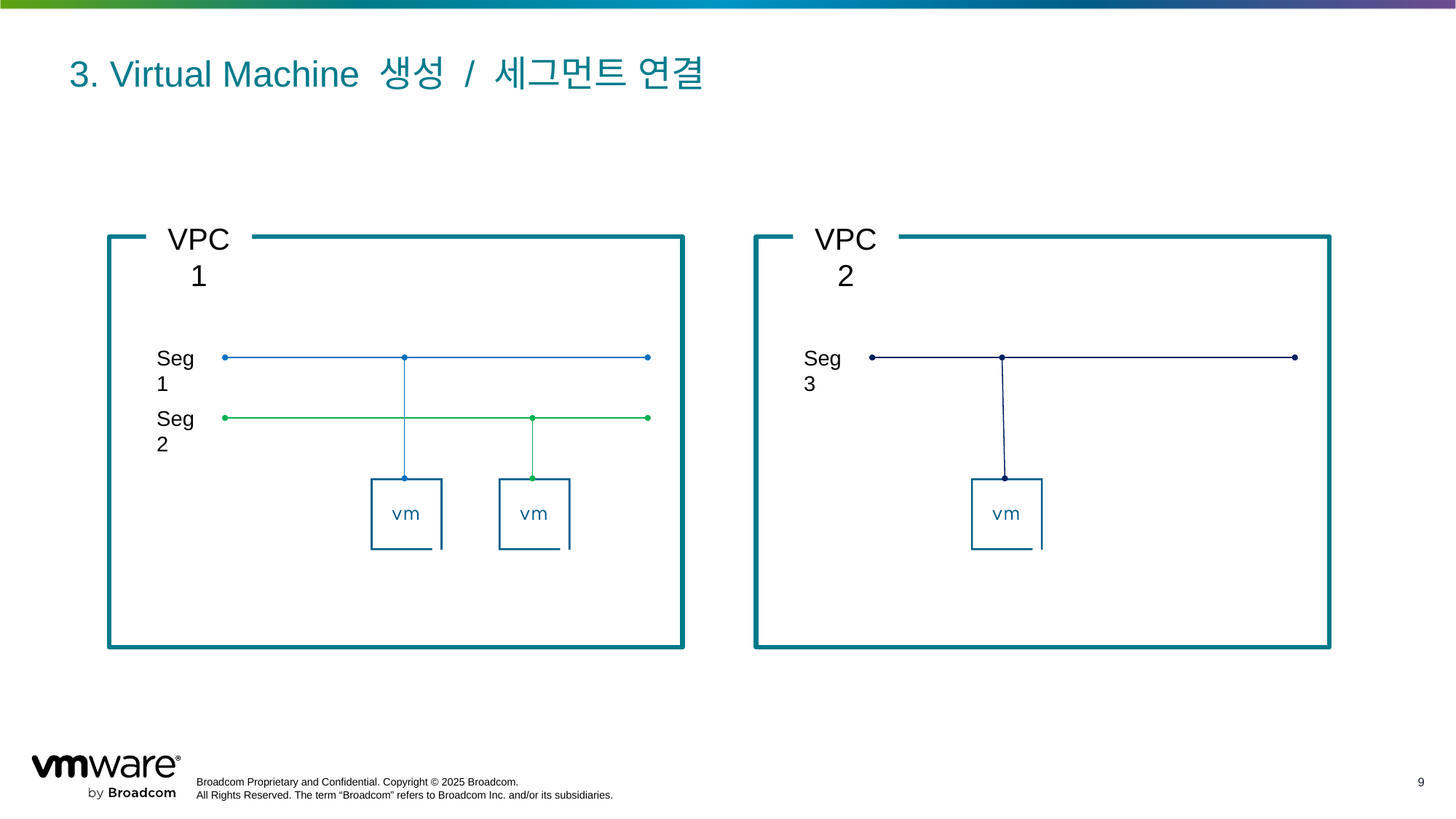

# 3. Virtual Machine 생성 / 세그먼트 연결
VPC 1
VPC 2

Seg 1
Seg 3
Seg 2